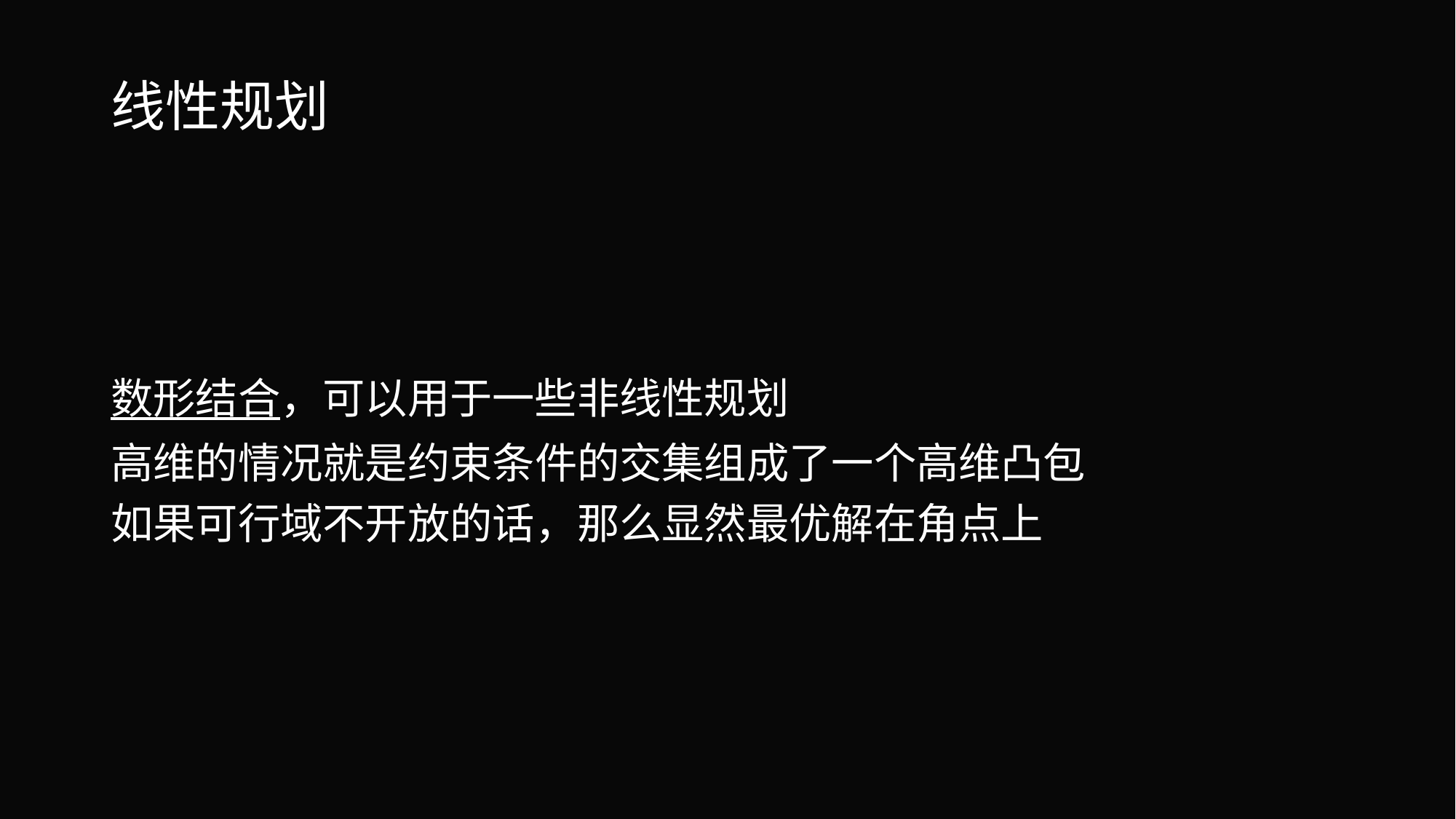

# 线性规划
数形结合，可以用于一些非线性规划
高维的情况就是约束条件的交集组成了一个高维凸包
如果可行域不开放的话，那么显然最优解在角点上